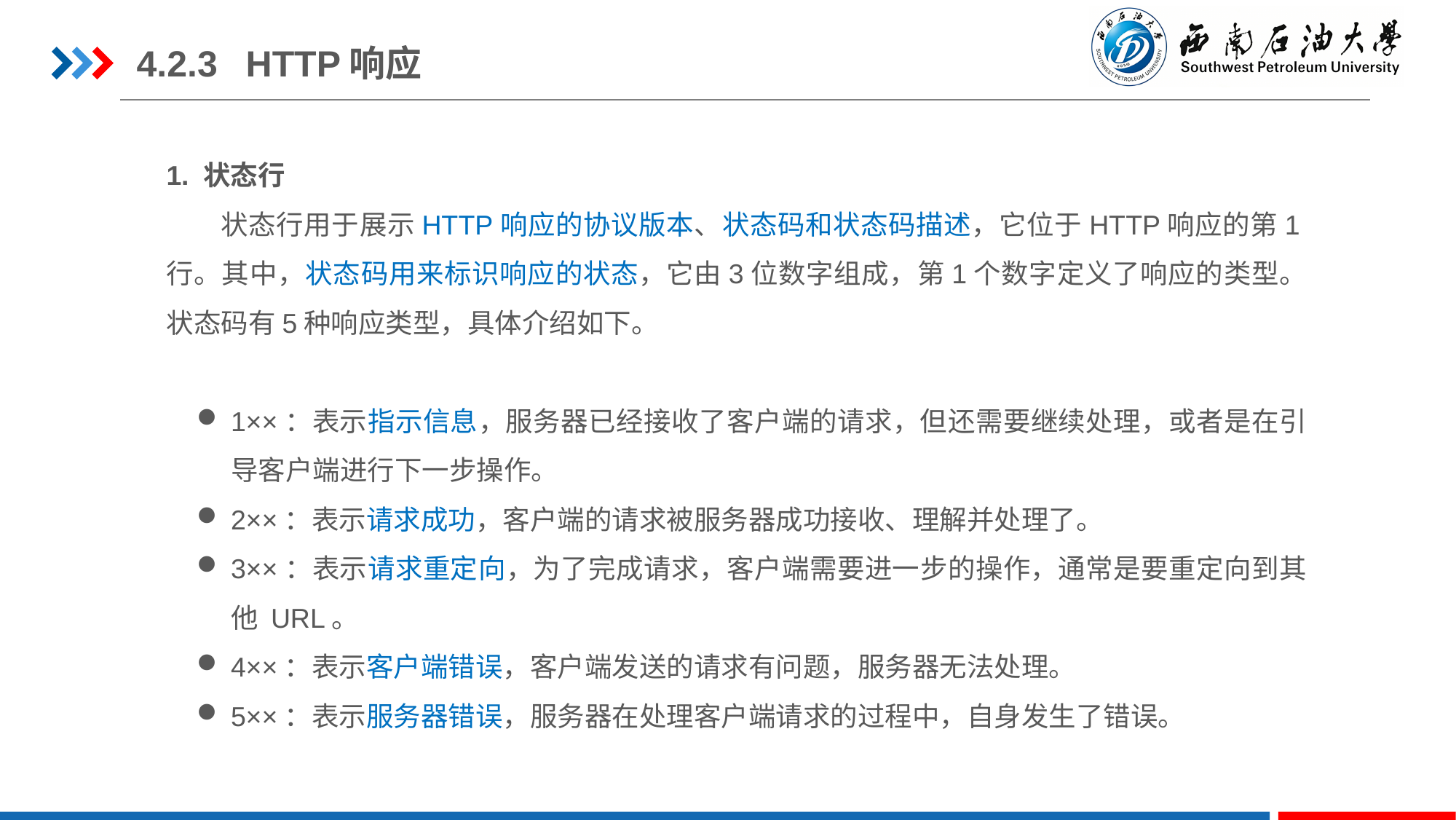

4.2.3	HTTP响应
1. 状态行
状态行用于展示HTTP响应的协议版本、状态码和状态码描述，它位于HTTP响应的第1行。其中，状态码用来标识响应的状态，它由3位数字组成，第1个数字定义了响应的类型。状态码有5种响应类型，具体介绍如下。

1××：表示指示信息，服务器已经接收了客户端的请求，但还需要继续处理，或者是在引导客户端进行下一步操作。
2××：表示请求成功，客户端的请求被服务器成功接收、理解并处理了。
3××：表示请求重定向，为了完成请求，客户端需要进一步的操作，通常是要重定向到其他 URL。
4××：表示客户端错误，客户端发送的请求有问题，服务器无法处理。
5××：表示服务器错误，服务器在处理客户端请求的过程中，自身发生了错误。